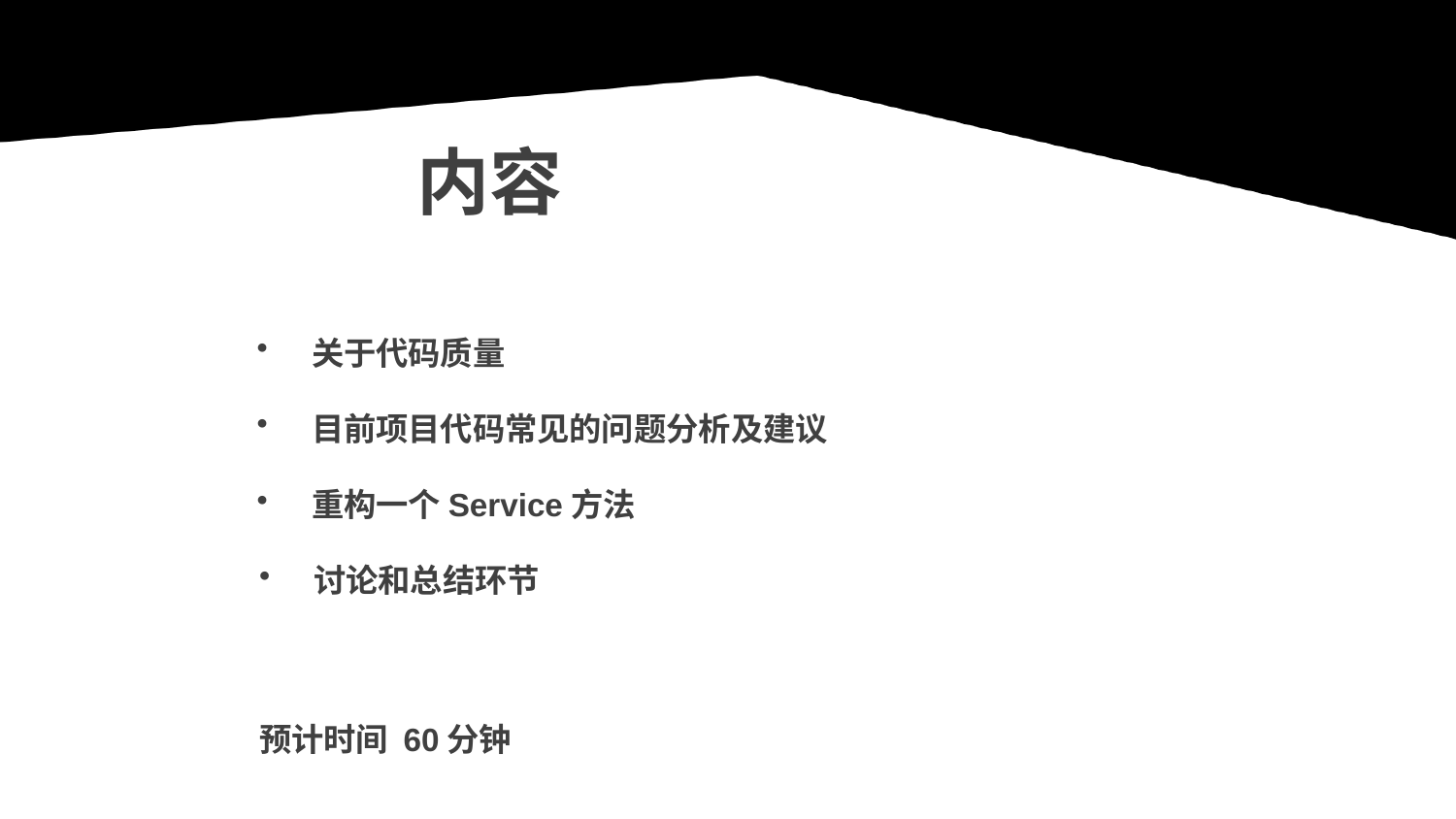

内容
关于代码质量
目前项目代码常见的问题分析及建议
重构一个Service方法
讨论和总结环节
预计时间 60分钟